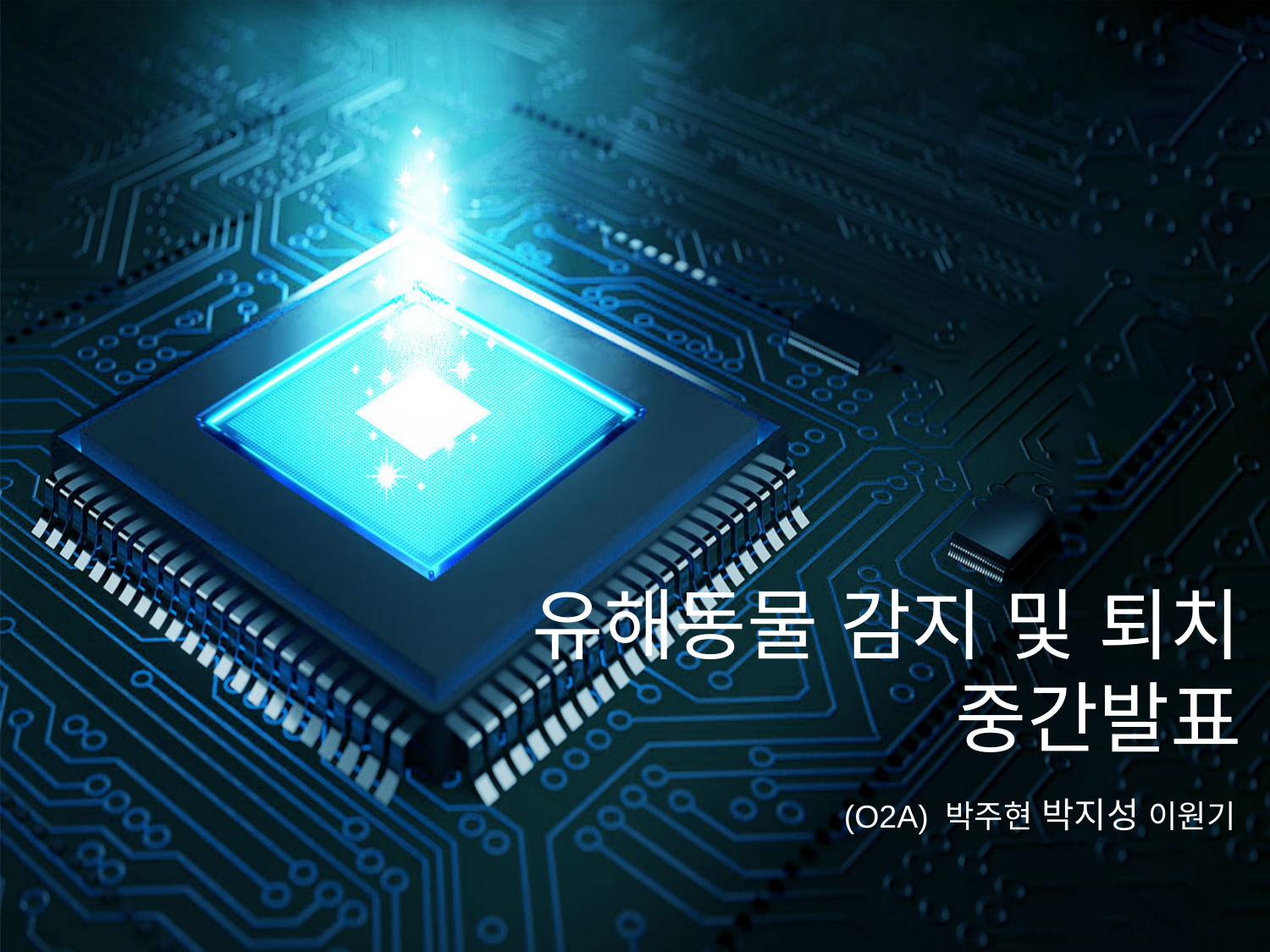

유해동물 감지 및 퇴치 중간발표
(O2A) 박주현 박지성 이원기